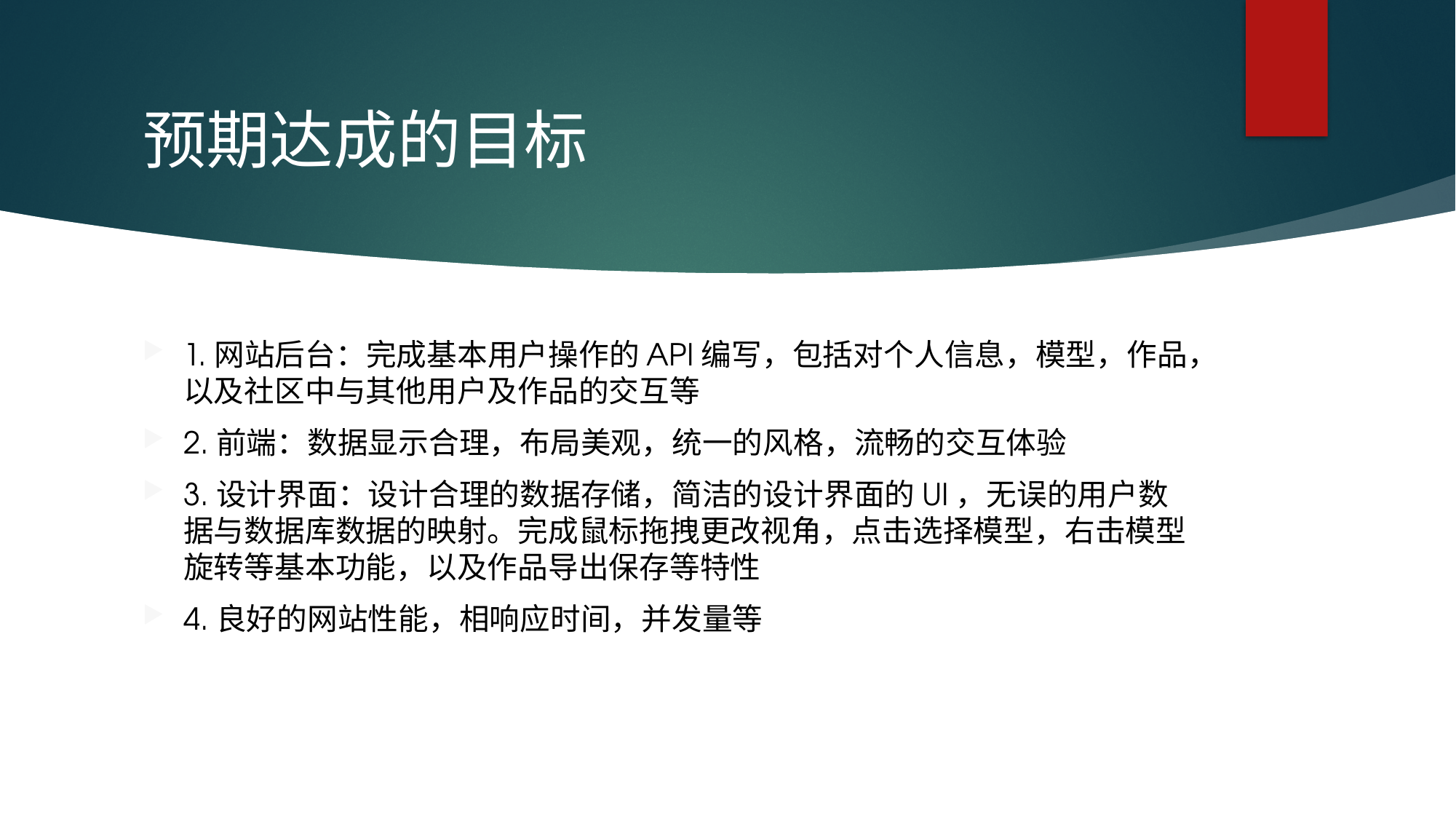

# 预期达成的目标

1.网站后台：完成基本用户操作的API编写，包括对个人信息，模型，作品，以及社区中与其他用户及作品的交互等
2.前端：数据显示合理，布局美观，统一的风格，流畅的交互体验
3.设计界面：设计合理的数据存储，简洁的设计界面的UI，无误的用户数据与数据库数据的映射。完成鼠标拖拽更改视角，点击选择模型，右击模型旋转等基本功能，以及作品导出保存等特性
4.良好的网站性能，相响应时间，并发量等